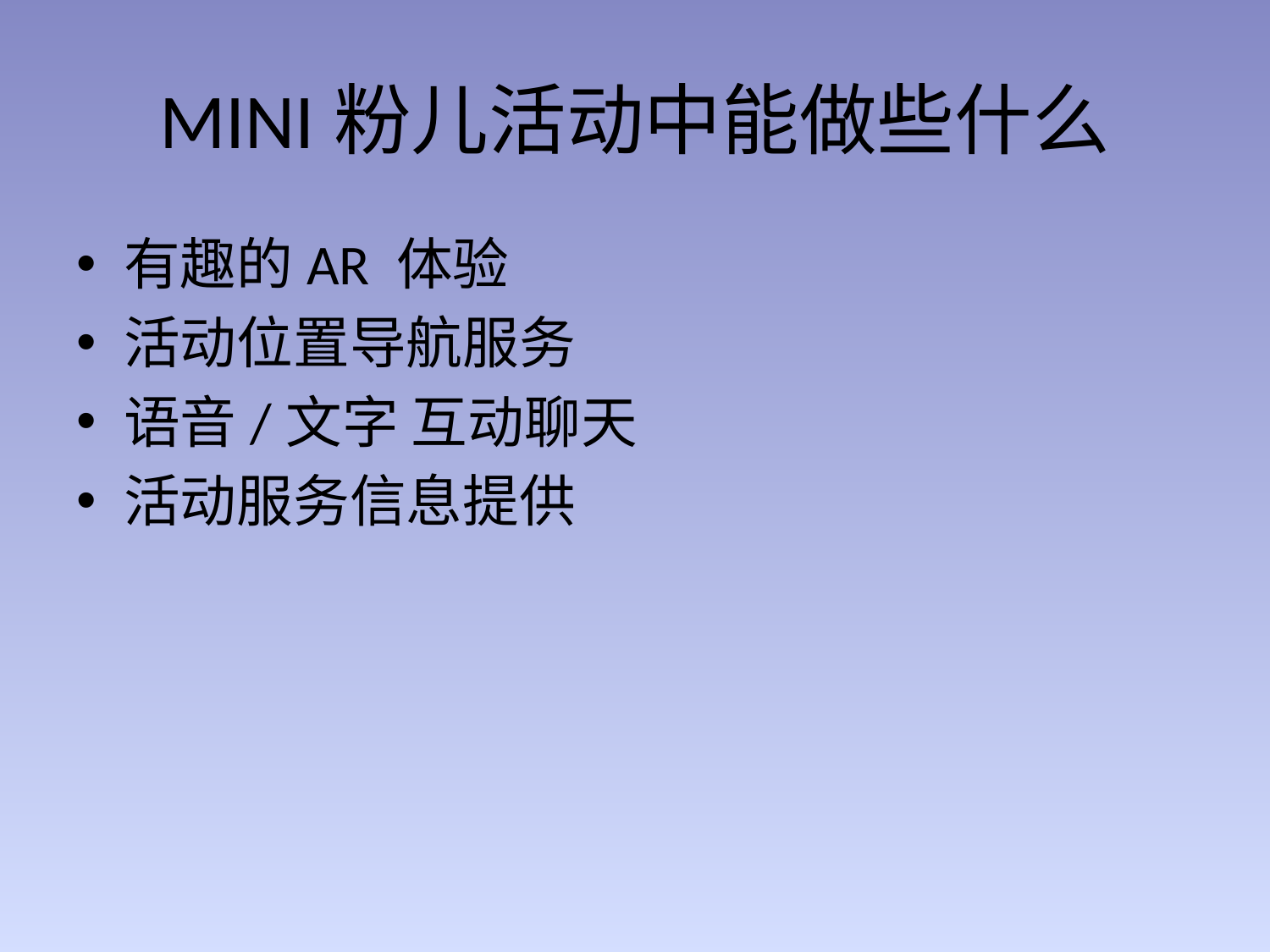

# MINI粉儿活动中能做些什么
有趣的AR 体验
活动位置导航服务
语音/文字 互动聊天
活动服务信息提供